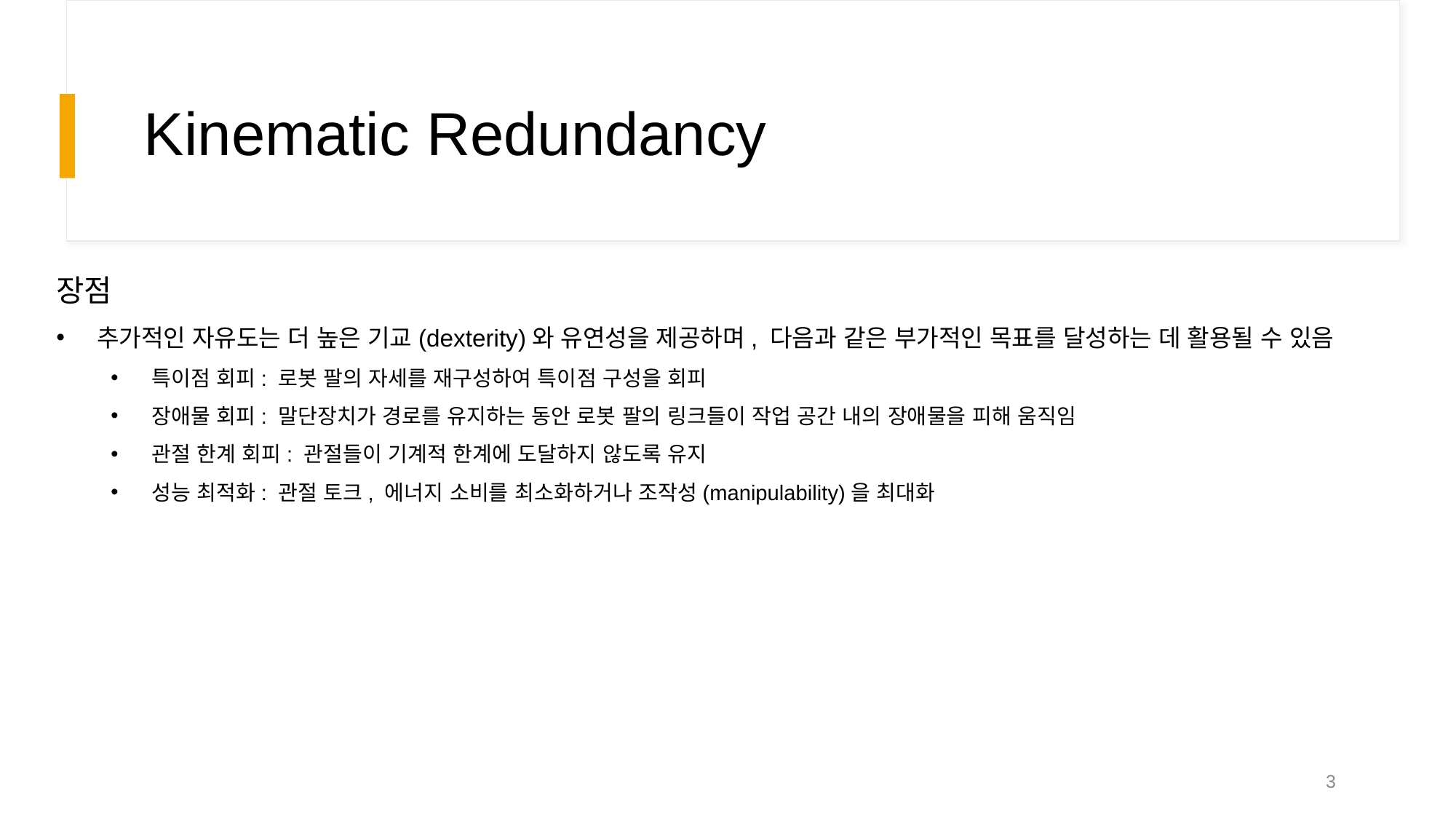

# Kinematic Redundancy
장점
추가적인 자유도는 더 높은 기교(dexterity)와 유연성을 제공하며, 다음과 같은 부가적인 목표를 달성하는 데 활용될 수 있음
특이점 회피: 로봇 팔의 자세를 재구성하여 특이점 구성을 회피
장애물 회피: 말단장치가 경로를 유지하는 동안 로봇 팔의 링크들이 작업 공간 내의 장애물을 피해 움직임
관절 한계 회피: 관절들이 기계적 한계에 도달하지 않도록 유지
성능 최적화: 관절 토크, 에너지 소비를 최소화하거나 조작성(manipulability)을 최대화
3